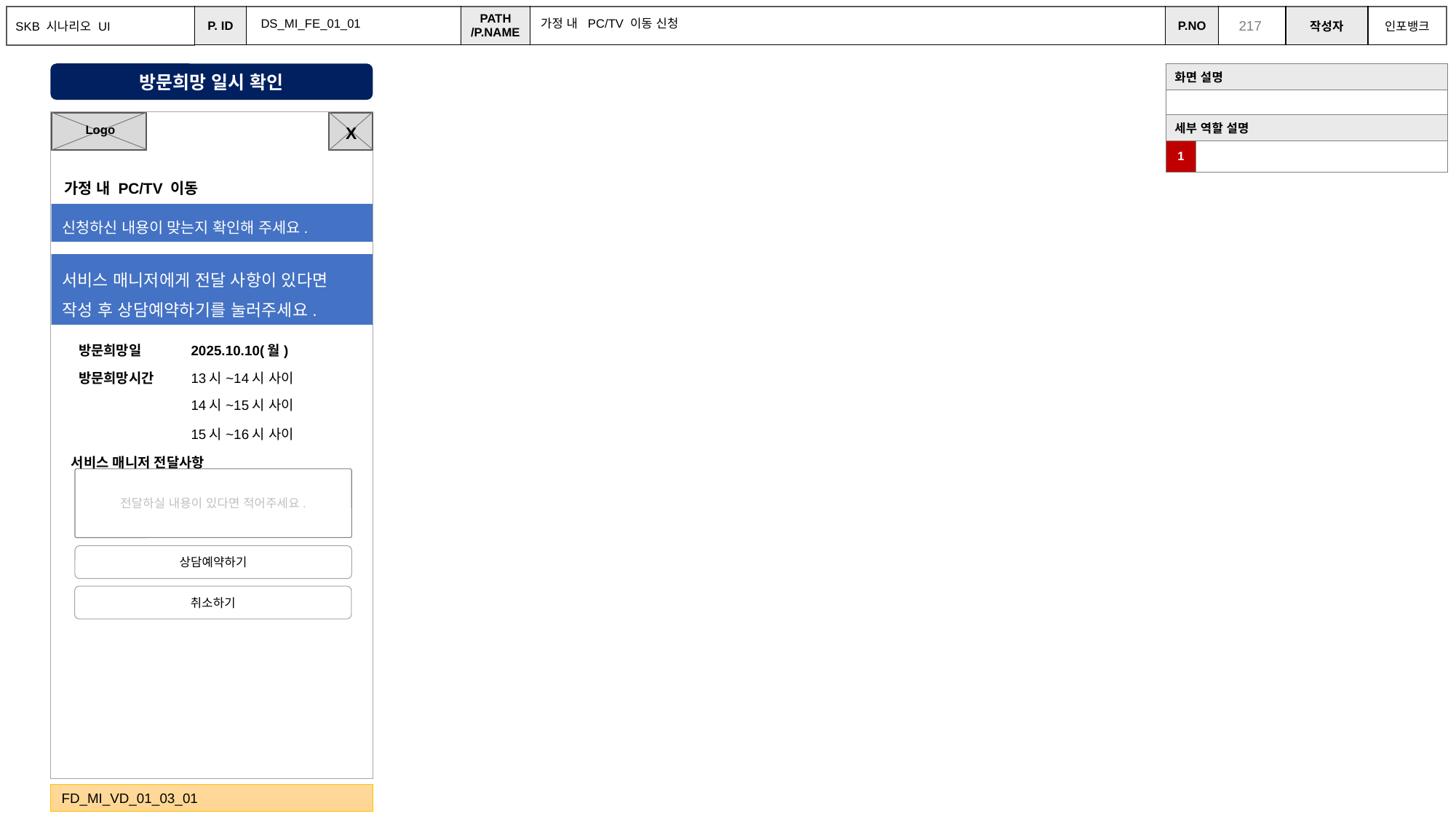

DS_MI_FE_01_01
가정 내  PC/TV 이동 신청
방문희망 일시 확인
| 화면 설명 |  |
| --- | --- |
|  |  |
| 세부 역할 설명 |  |
| 1 |  |

X

Logo
가정 내 PC/TV 이동
신청하신 내용이 맞는지 확인해 주세요.
서비스 매니저에게 전달 사항이 있다면 작성 후 상담예약하기를 눌러주세요.
| 방문희망일 | 2025.10.10(월) 15:00 |
| --- | --- |
| 방문희망시간 | 13시~14시 사이 |
|  | 14시~15시 사이 15시~16시 사이 |
| 서비스 매니저 전달사항 |
| --- |
전달하실 내용이 있다면 적어주세요.
상담예약하기
취소하기
FD_MI_VD_01_03_01